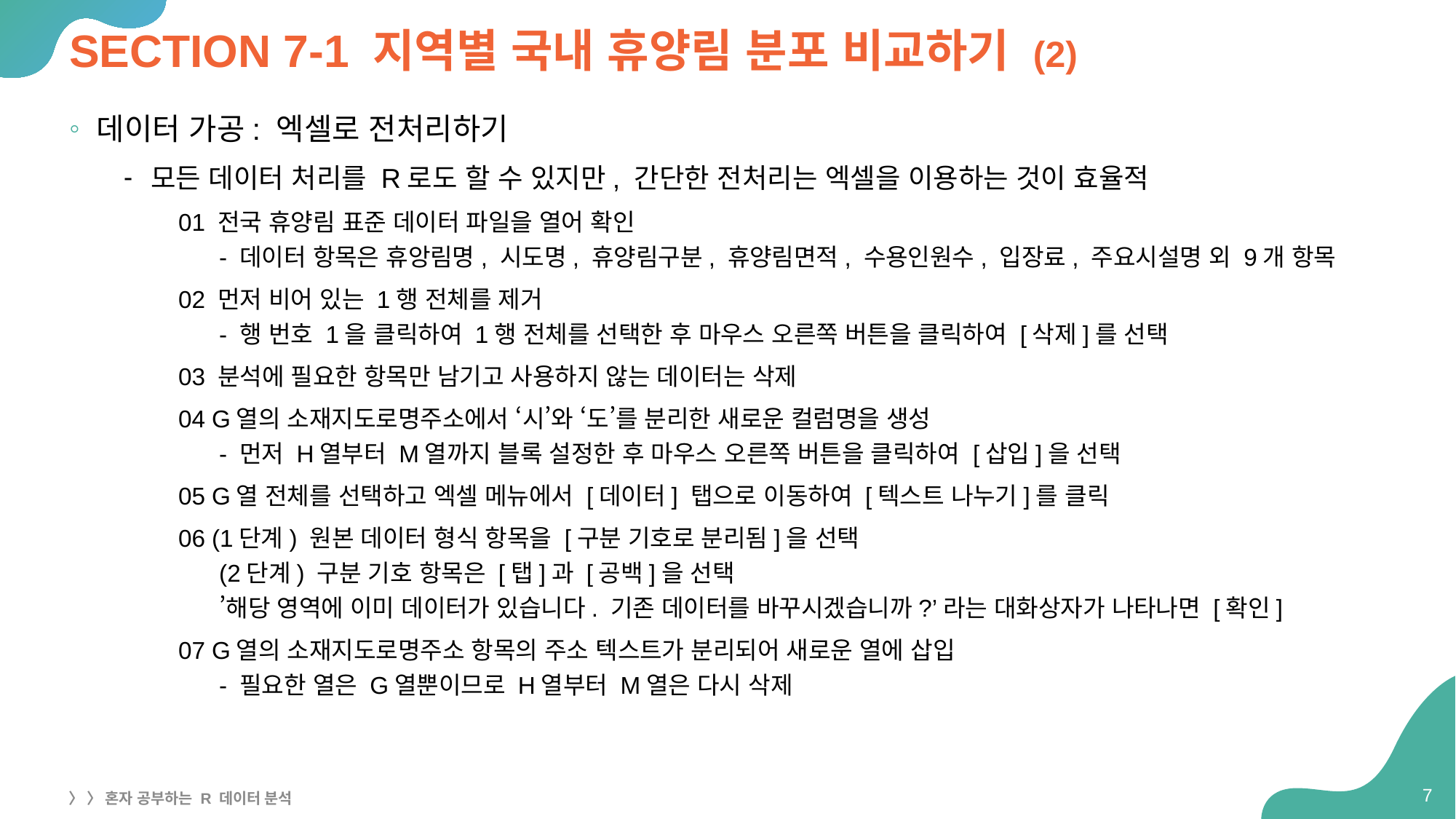

# SECTION 7-1 지역별 국내 휴양림 분포 비교하기 (2)
데이터 가공: 엑셀로 전처리하기
모든 데이터 처리를 R로도 할 수 있지만, 간단한 전처리는 엑셀을 이용하는 것이 효율적
01 전국 휴양림 표준 데이터 파일을 열어 확인
- 데이터 항목은 휴앙림명, 시도명, 휴양림구분, 휴양림면적, 수용인원수, 입장료, 주요시설명 외 9개 항목
02 먼저 비어 있는 1행 전체를 제거
- 행 번호 1을 클릭하여 1행 전체를 선택한 후 마우스 오른쪽 버튼을 클릭하여 [삭제]를 선택
03 분석에 필요한 항목만 남기고 사용하지 않는 데이터는 삭제
04 G열의 소재지도로명주소에서 ‘시’와 ‘도’를 분리한 새로운 컬럼명을 생성
- 먼저 H열부터 M열까지 블록 설정한 후 마우스 오른쪽 버튼을 클릭하여 [삽입]을 선택
05 G열 전체를 선택하고 엑셀 메뉴에서 [데이터] 탭으로 이동하여 [텍스트 나누기]를 클릭
06 (1단계) 원본 데이터 형식 항목을 [구분 기호로 분리됨]을 선택
(2단계) 구분 기호 항목은 [탭]과 [공백]을 선택
’해당 영역에 이미 데이터가 있습니다. 기존 데이터를 바꾸시겠습니까?’라는 대화상자가 나타나면 [확인]
07 G열의 소재지도로명주소 항목의 주소 텍스트가 분리되어 새로운 열에 삽입
- 필요한 열은 G열뿐이므로 H열부터 M열은 다시 삭제
7
〉 〉 혼자 공부하는 R 데이터 분석